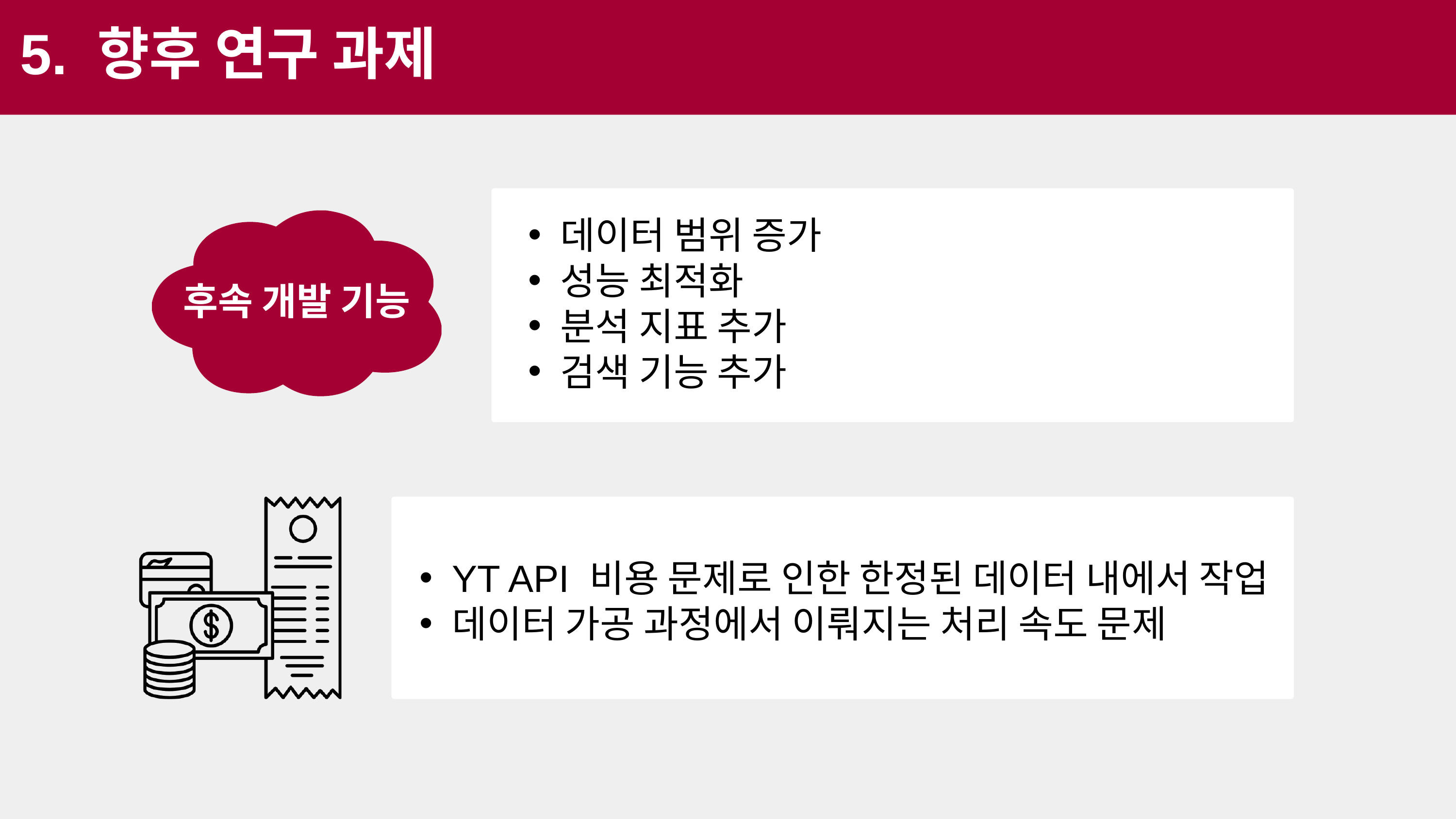

5. 향후 연구 과제

후속 개발 기능
데이터 범위 증가
성능 최적화
분석 지표 추가
검색 기능 추가

YT API 비용 문제로 인한 한정된 데이터 내에서 작업
데이터 가공 과정에서 이뤄지는 처리 속도 문제